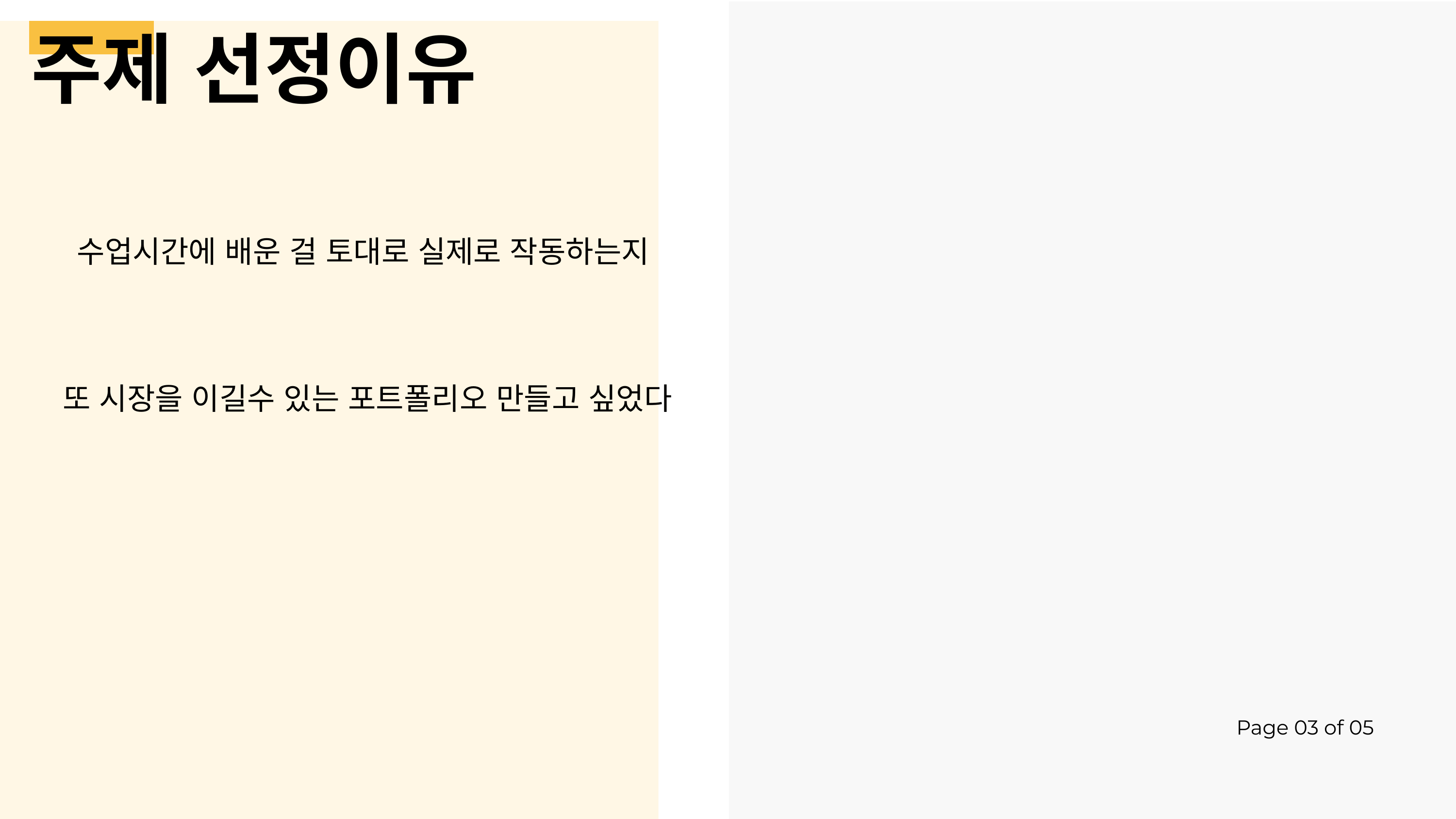

주제 선정이유
수업시간에 배운 걸 토대로 실제로 작동하는지
또 시장을 이길수 있는 포트폴리오 만들고 싶었다
Page 03 of 05